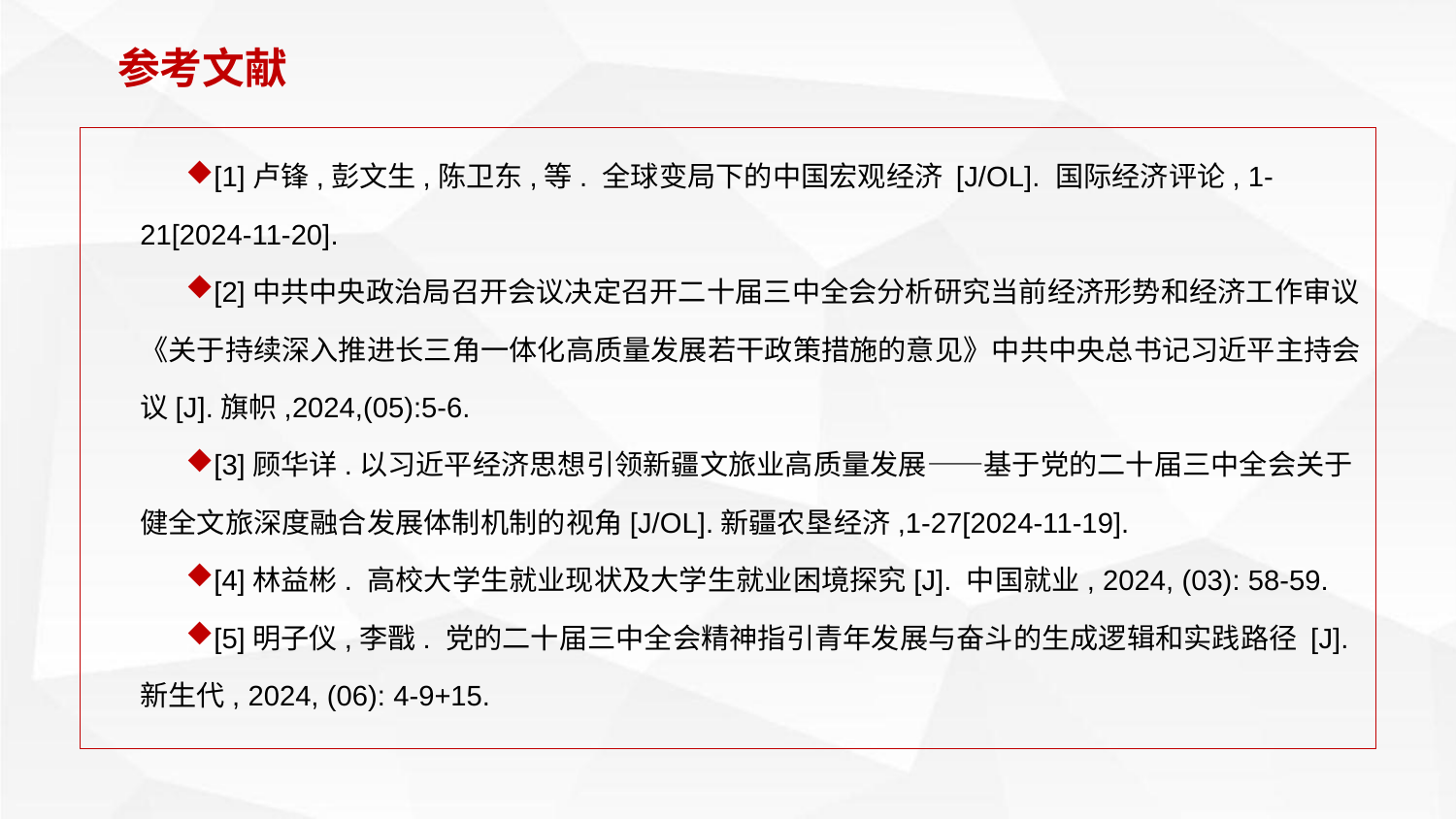

参考文献
[1]卢锋,彭文生,陈卫东,等. 全球变局下的中国宏观经济 [J/OL]. 国际经济评论, 1-21[2024-11-20].
[2]中共中央政治局召开会议决定召开二十届三中全会分析研究当前经济形势和经济工作审议《关于持续深入推进长三角一体化高质量发展若干政策措施的意见》中共中央总书记习近平主持会议[J].旗帜,2024,(05):5-6.
[3]顾华详.以习近平经济思想引领新疆文旅业高质量发展——基于党的二十届三中全会关于健全文旅深度融合发展体制机制的视角[J/OL].新疆农垦经济,1-27[2024-11-19].
[4]林益彬. 高校大学生就业现状及大学生就业困境探究[J]. 中国就业, 2024, (03): 58-59.
[5]明子仪,李戬. 党的二十届三中全会精神指引青年发展与奋斗的生成逻辑和实践路径 [J]. 新生代, 2024, (06): 4-9+15.